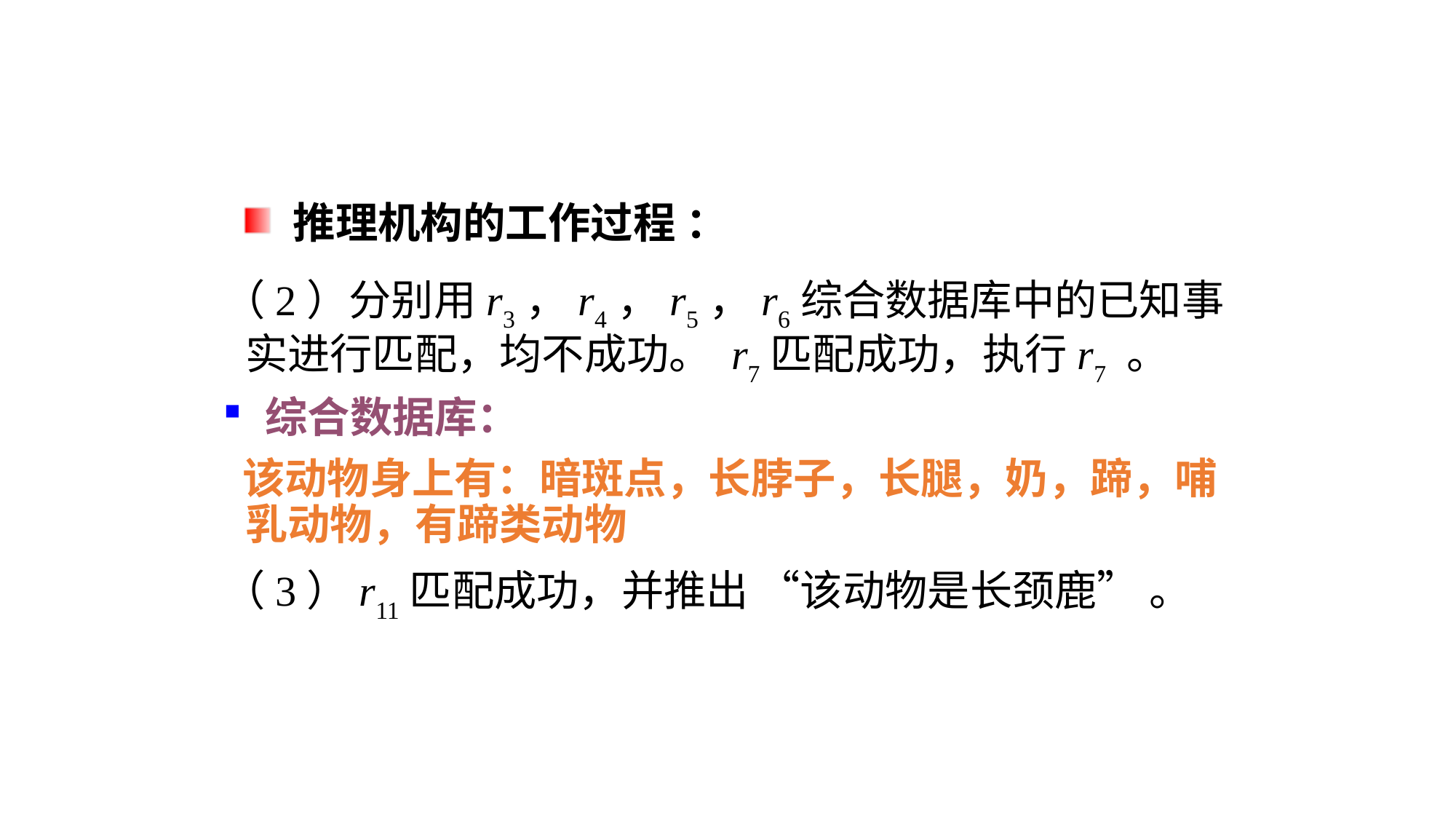

# 产生式系统
 推理机构的工作过程 ：
（2）分别用r3，r4，r5，r6综合数据库中的已知事实进行匹配，均不成功。 r7匹配成功，执行r7 。
 综合数据库：
 该动物身上有：暗斑点，长脖子，长腿，奶，蹄，哺乳动物，有蹄类动物
（3）r11匹配成功，并推出 “该动物是长颈鹿” 。